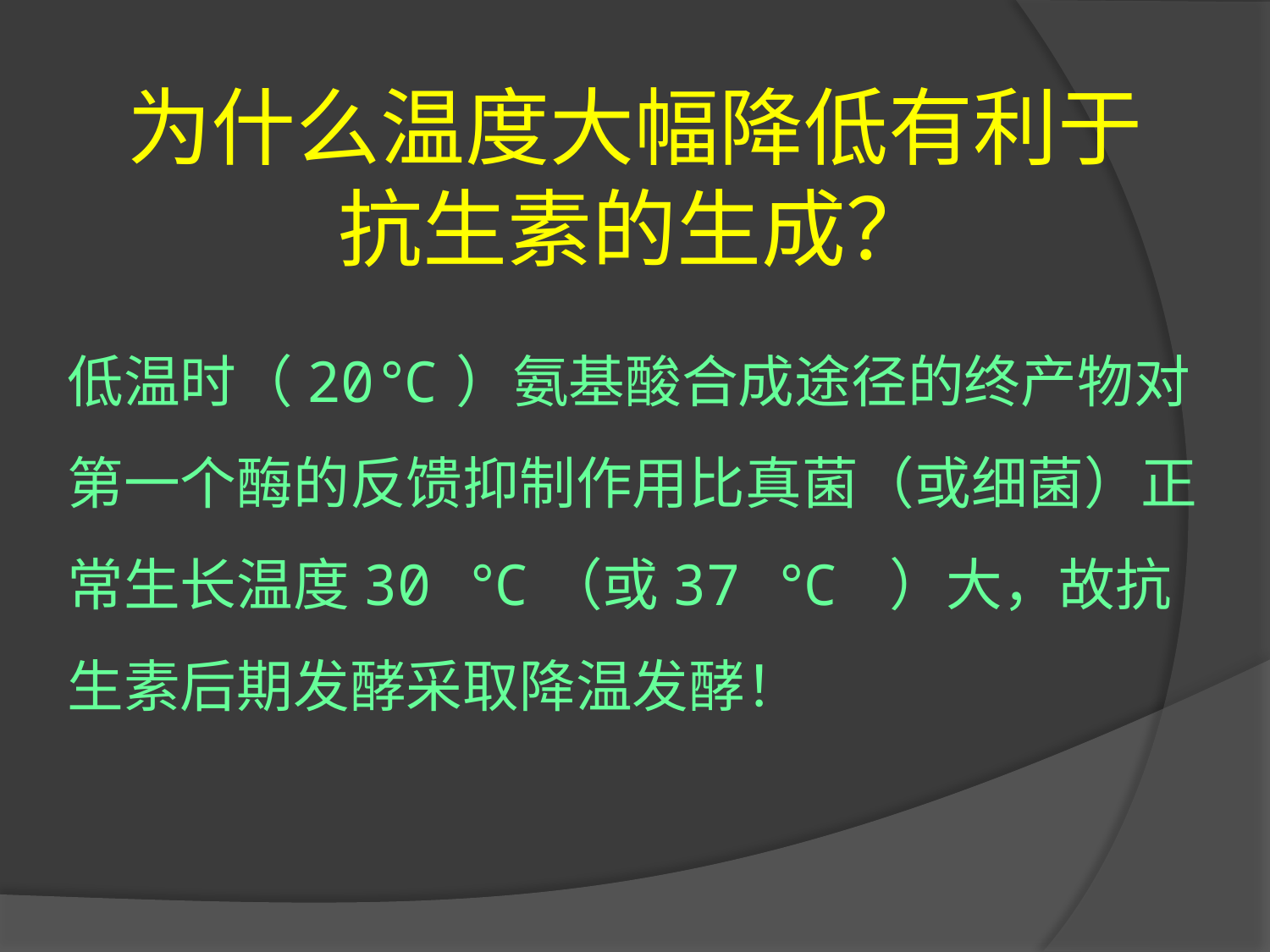

# 为什么温度大幅降低有利于抗生素的生成？
低温时（20℃）氨基酸合成途径的终产物对第一个酶的反馈抑制作用比真菌（或细菌）正常生长温度30 ℃（或37 ℃ ）大，故抗生素后期发酵采取降温发酵！